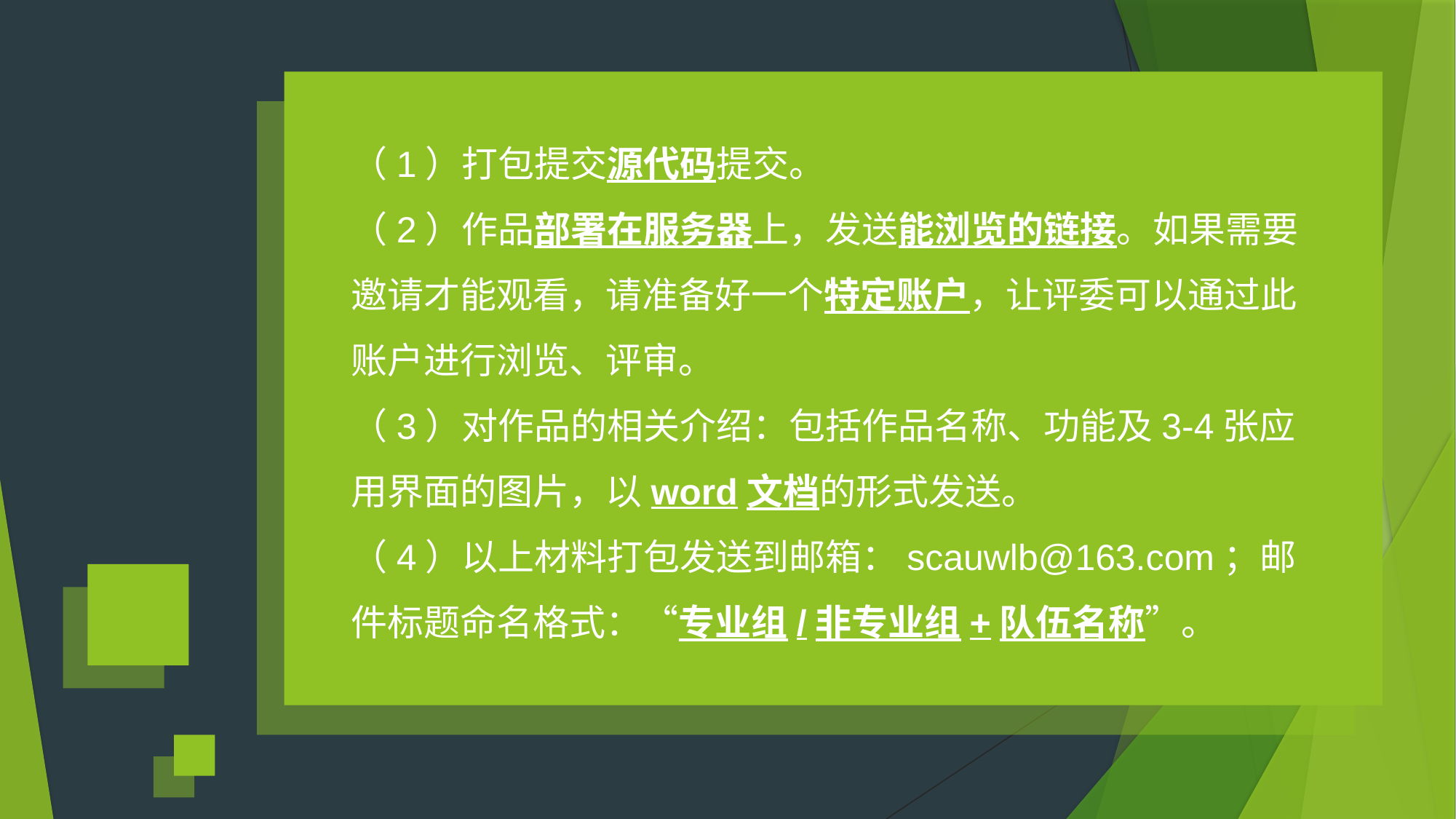

（1）打包提交源代码提交。
（2）作品部署在服务器上，发送能浏览的链接。如果需要邀请才能观看，请准备好一个特定账户，让评委可以通过此账户进行浏览、评审。
（3）对作品的相关介绍：包括作品名称、功能及3-4张应用界面的图片，以word文档的形式发送。
（4）以上材料打包发送到邮箱：scauwlb@163.com；邮件标题命名格式：“专业组/非专业组+队伍名称”。